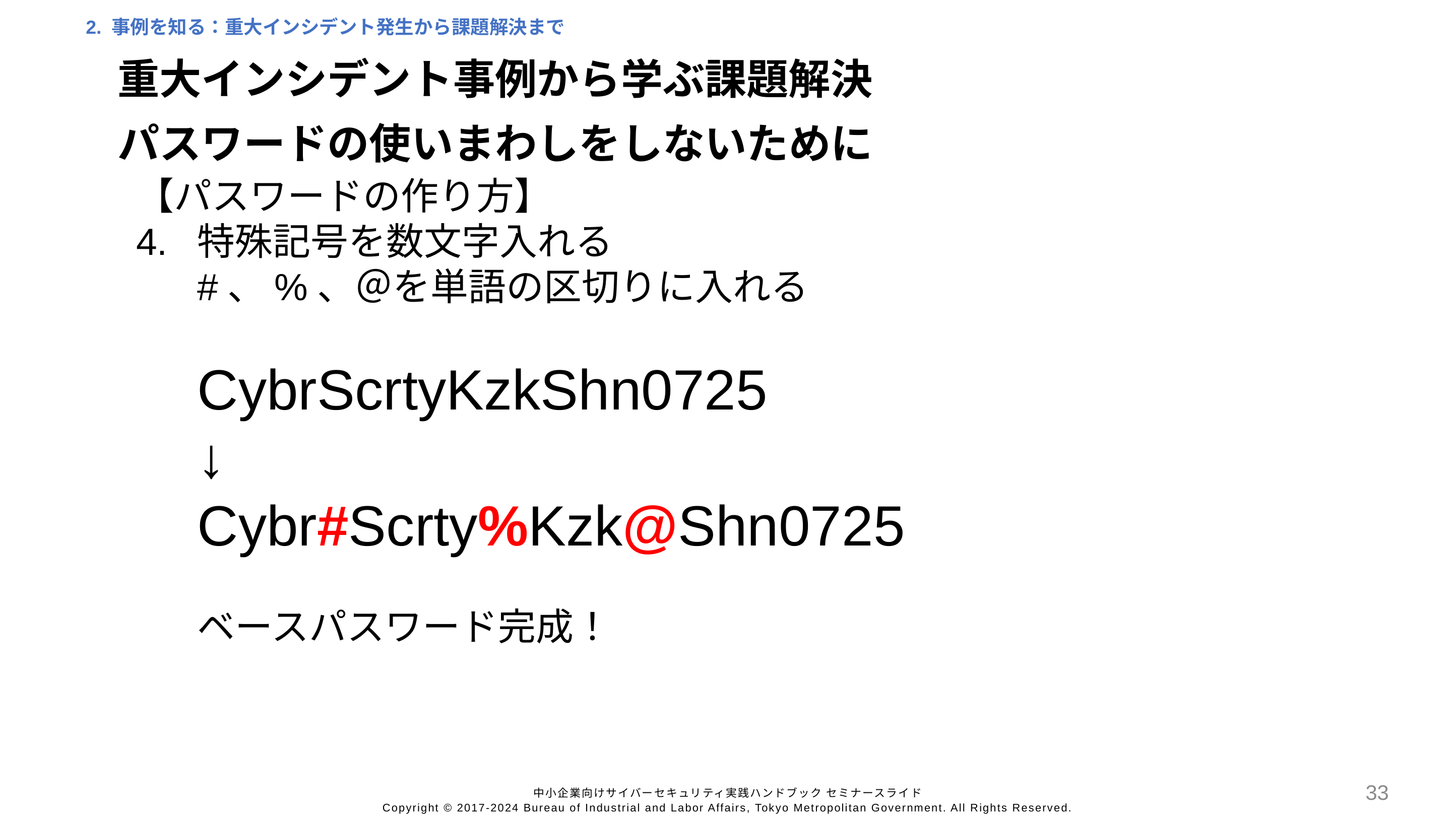

2. 事例を知る：重大インシデント発生から課題解決まで
重大インシデント事例から学ぶ課題解決
パスワードの使いまわしをしないために
【パスワードの作り方】
特殊記号を数文字入れる
#、%、＠を単語の区切りに入れる
CybrScrtyKzkShn0725
↓
Cybr#Scrty%Kzk@Shn0725
ベースパスワード完成！

33